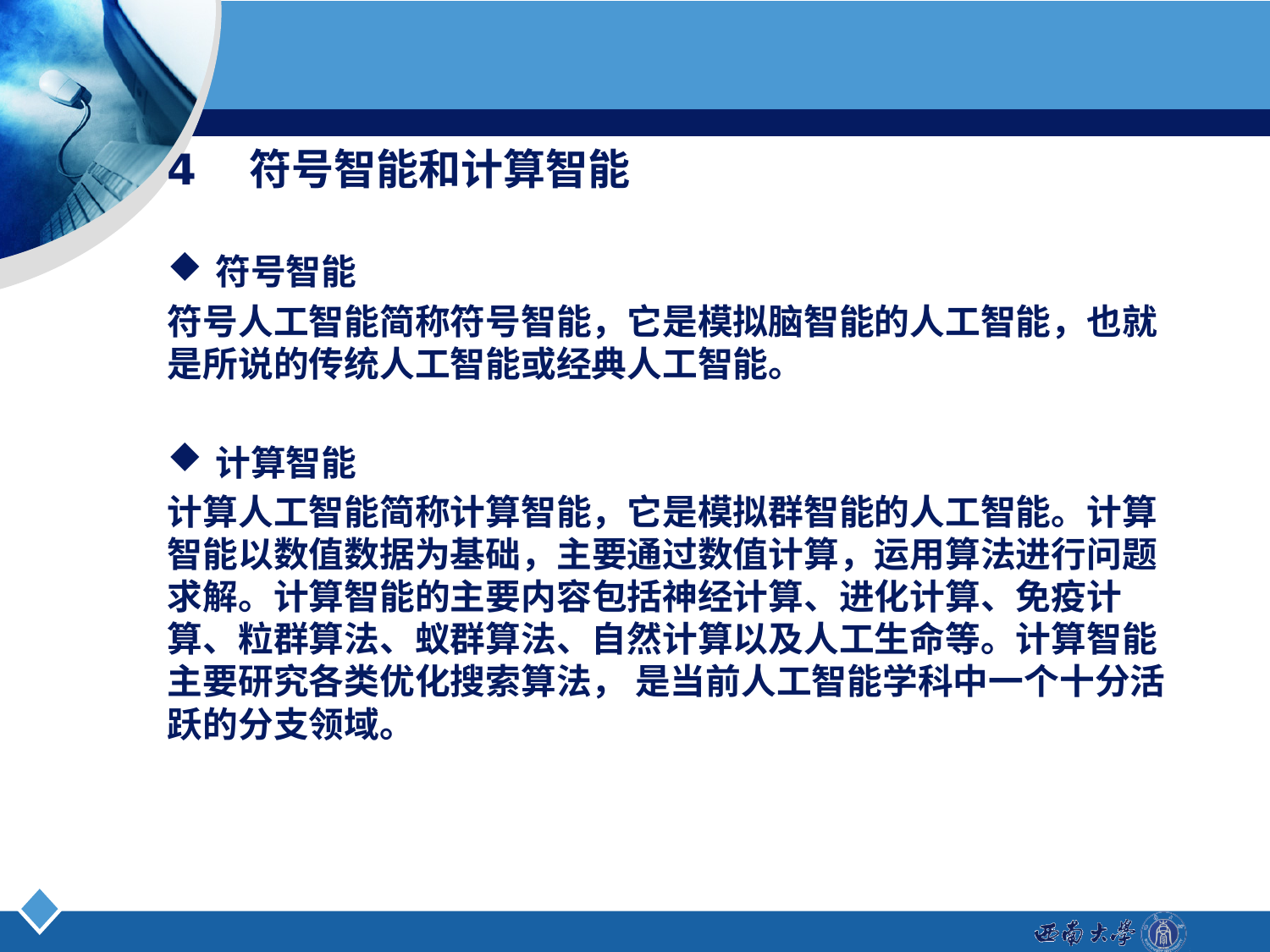

4　符号智能和计算智能

符号智能
符号人工智能简称符号智能，它是模拟脑智能的人工智能，也就是所说的传统人工智能或经典人工智能。

计算智能
计算人工智能简称计算智能，它是模拟群智能的人工智能。计算智能以数值数据为基础，主要通过数值计算，运用算法进行问题求解。计算智能的主要内容包括神经计算、进化计算、免疫计算、粒群算法、蚁群算法、自然计算以及人工生命等。计算智能主要研究各类优化搜索算法， 是当前人工智能学科中一个十分活跃的分支领域。